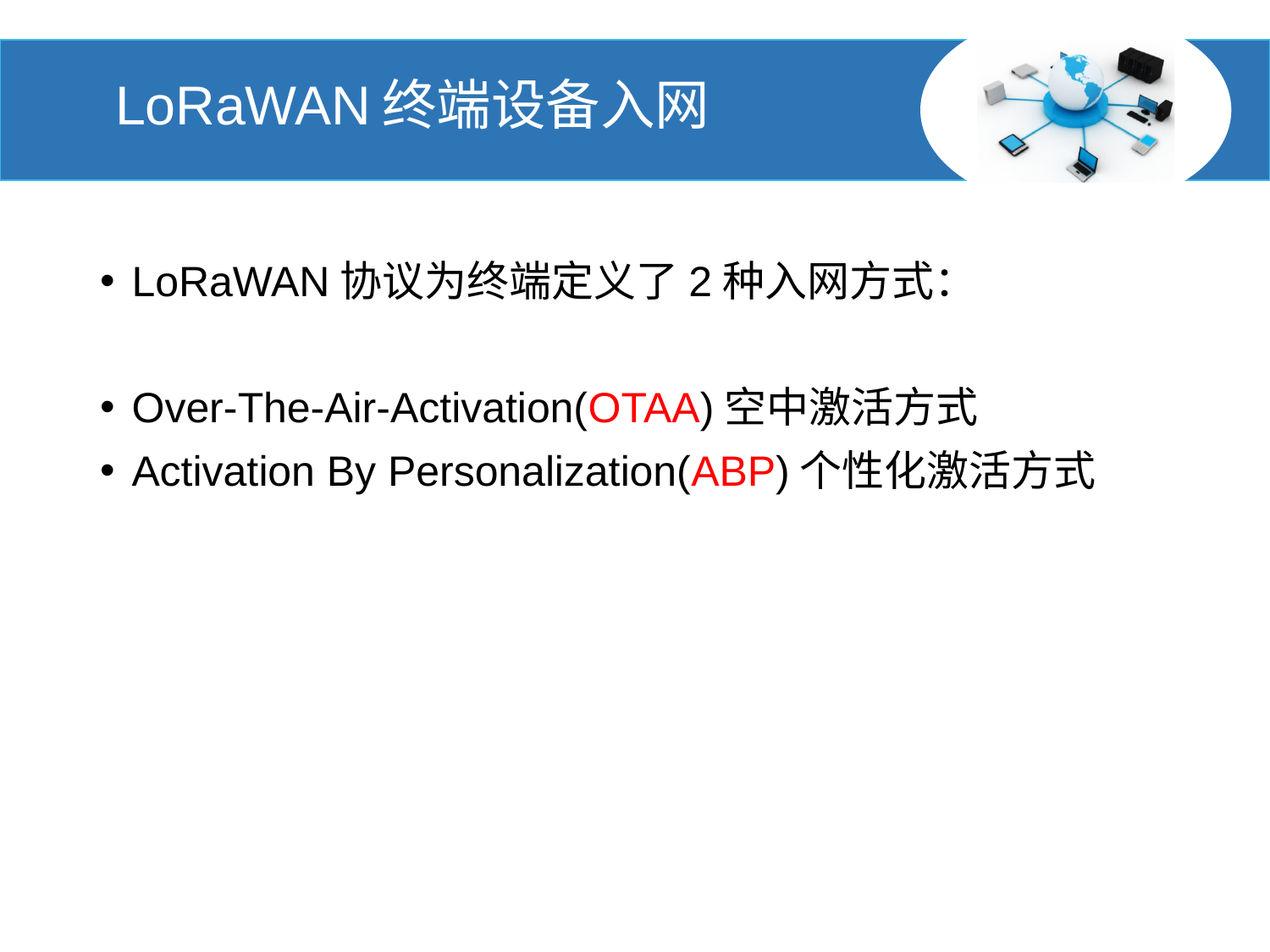

# LoRaWAN终端设备入网
LoRaWAN协议为终端定义了2种入网方式：

Over-The-Air-Activation(OTAA)空中激活方式
Activation By Personalization(ABP)个性化激活方式